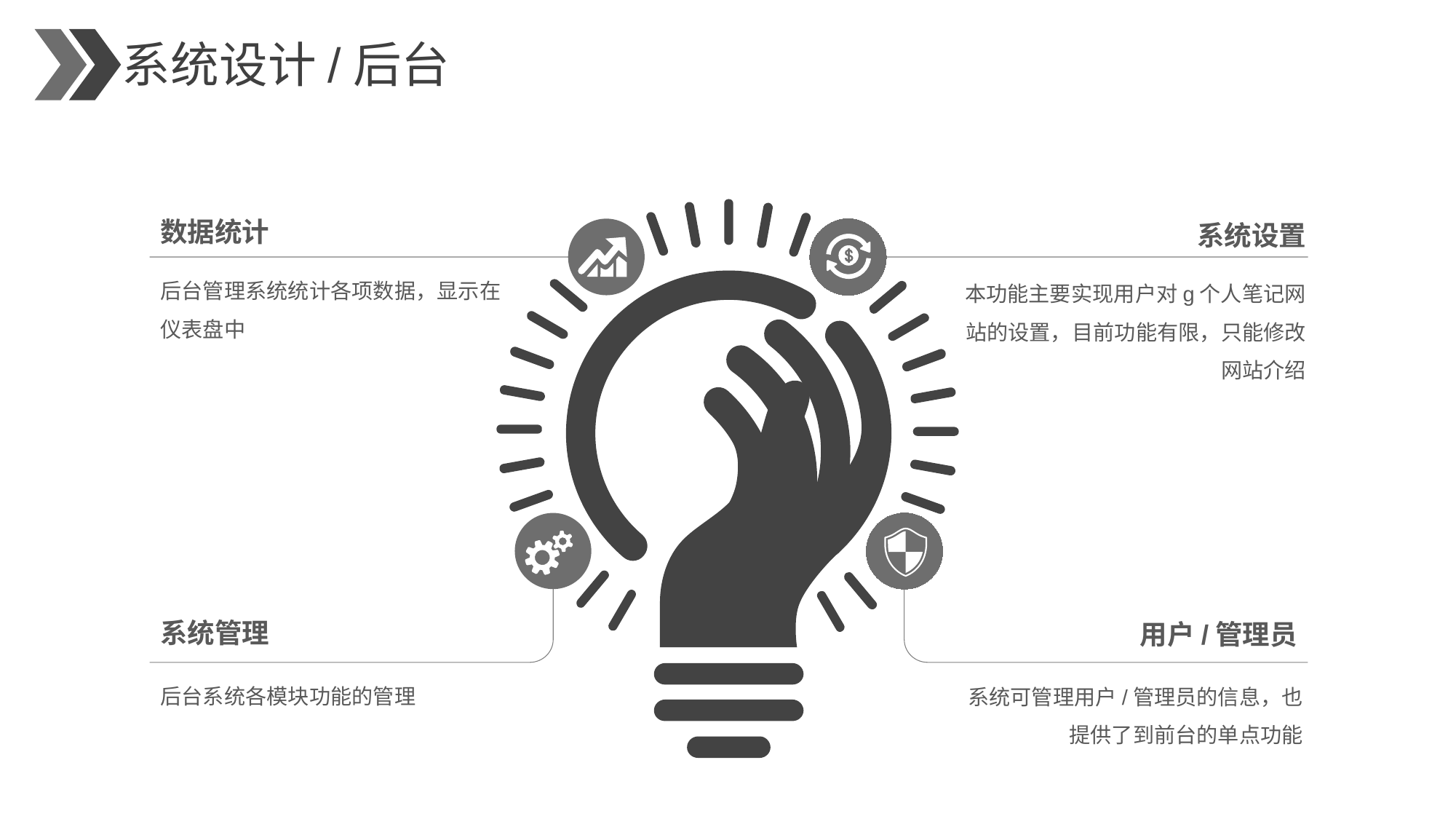

系统设计/后台

数据统计
系统设置

后台管理系统统计各项数据，显示在仪表盘中
本功能主要实现用户对g个人笔记网站的设置，目前功能有限，只能修改网站介绍

系统管理
用户/管理员
后台系统各模块功能的管理
系统可管理用户/管理员的信息，也提供了到前台的单点功能